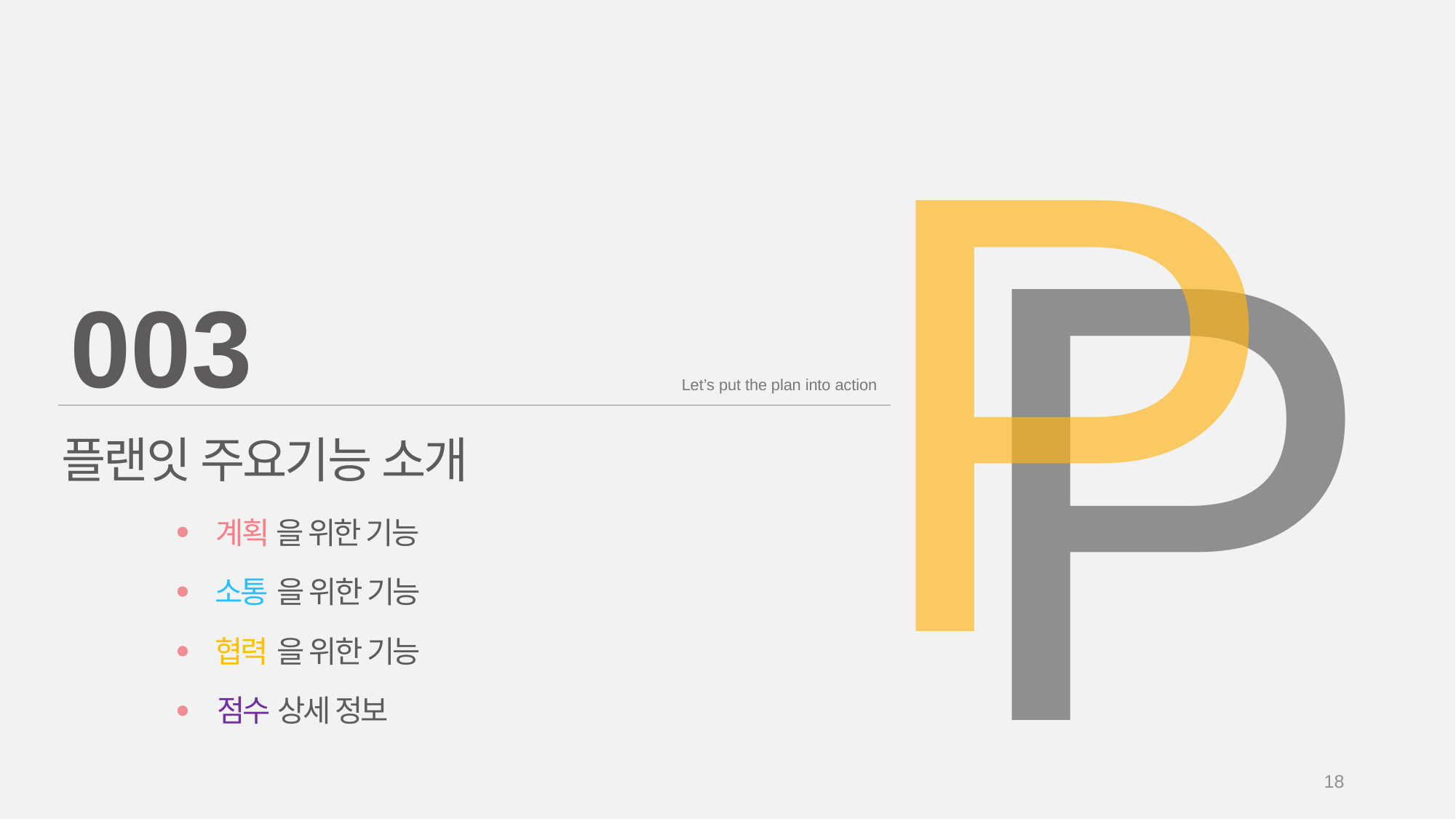

P
P
003
Let’s put the plan into action
플랜잇 주요기능 소개
계획 을 위한 기능

소통 을 위한 기능

협력 을 위한 기능

점수 상세 정보

18